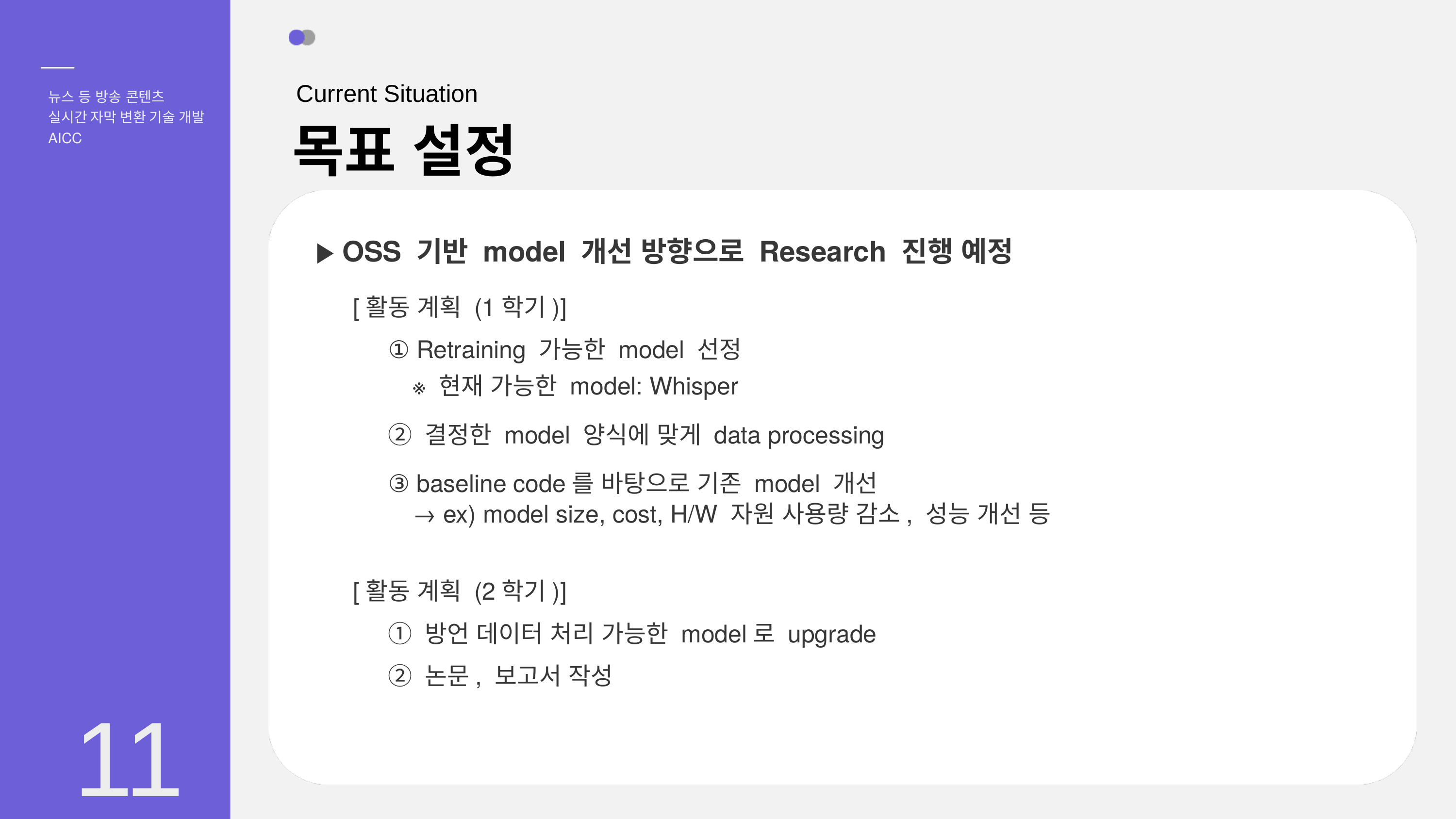

Current Situation
뉴스 등 방송 콘텐츠
실시간 자막 변환 기술 개발
목표 설정
AICC

▶ OSS 기반 model 개선 방향으로 Research 진행 예정
[활동 계획 (1학기)]
① Retraining 가능한 model 선정
※ 현재 가능한 model: Whisper
② 결정한 model 양식에 맞게 data processing
③ baseline code를 바탕으로 기존 model 개선
→ ex) model size, cost, H/W 자원 사용량 감소, 성능 개선 등
[활동 계획 (2학기)]
① 방언 데이터 처리 가능한 model로 upgrade
② 논문, 보고서 작성
11